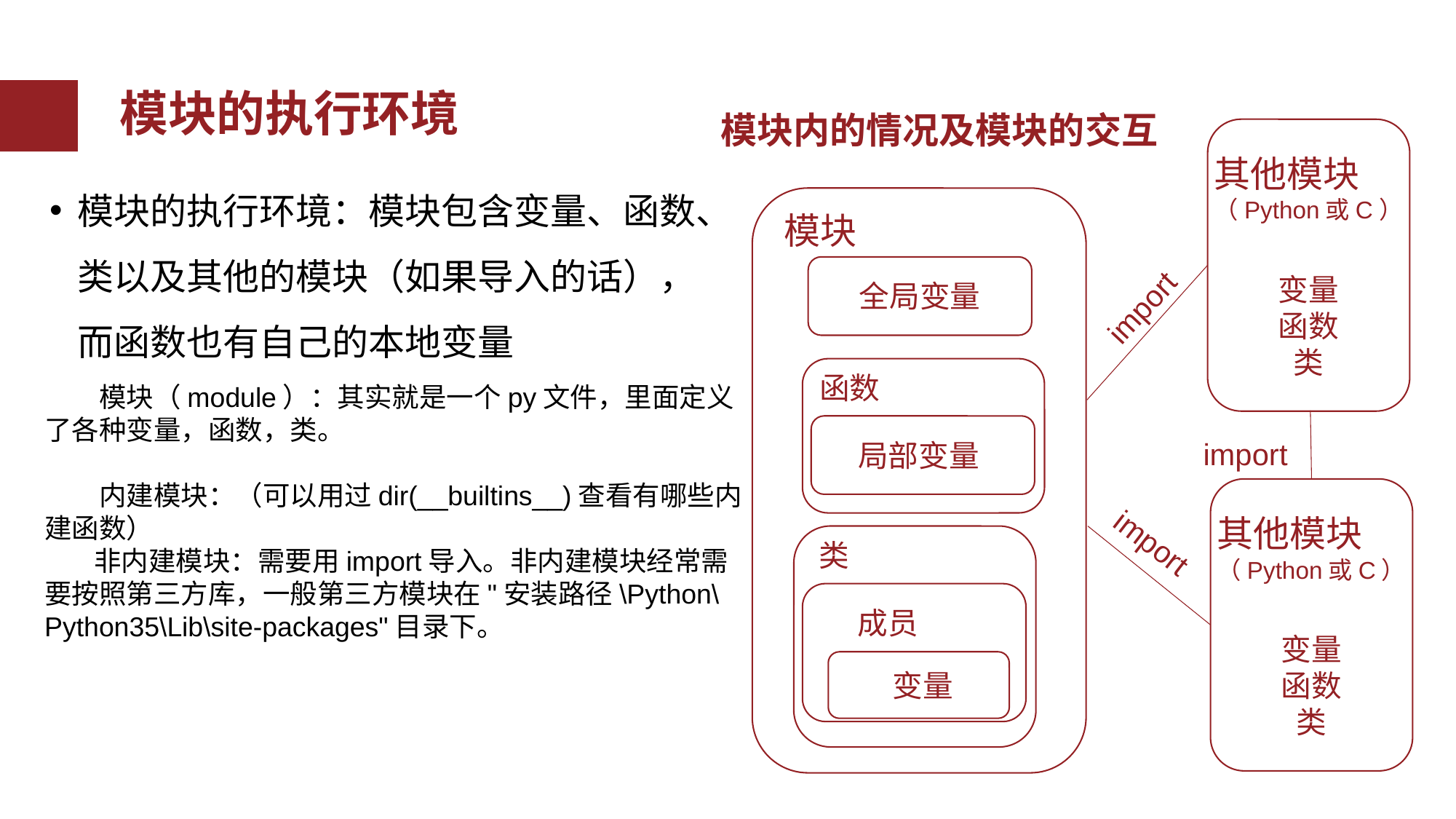

模块的执行环境

模块内的情况及模块的交互

其他模块
（Python或C）

模块

变量
函数
类
全局变量
import

函数

import
局部变量

其他模块
（Python或C）
import

类

成员
变量
函数
类

变量
模块的执行环境：模块包含变量、函数、类以及其他的模块（如果导入的话），而函数也有自己的本地变量
　　模块（module）：其实就是一个py文件，里面定义了各种变量，函数，类。

　　内建模块：（可以用过dir(__builtins__)查看有哪些内建函数）
       非内建模块：需要用import导入。非内建模块经常需要按照第三方库，一般第三方模块在"安装路径\Python\Python35\Lib\site-packages"目录下。